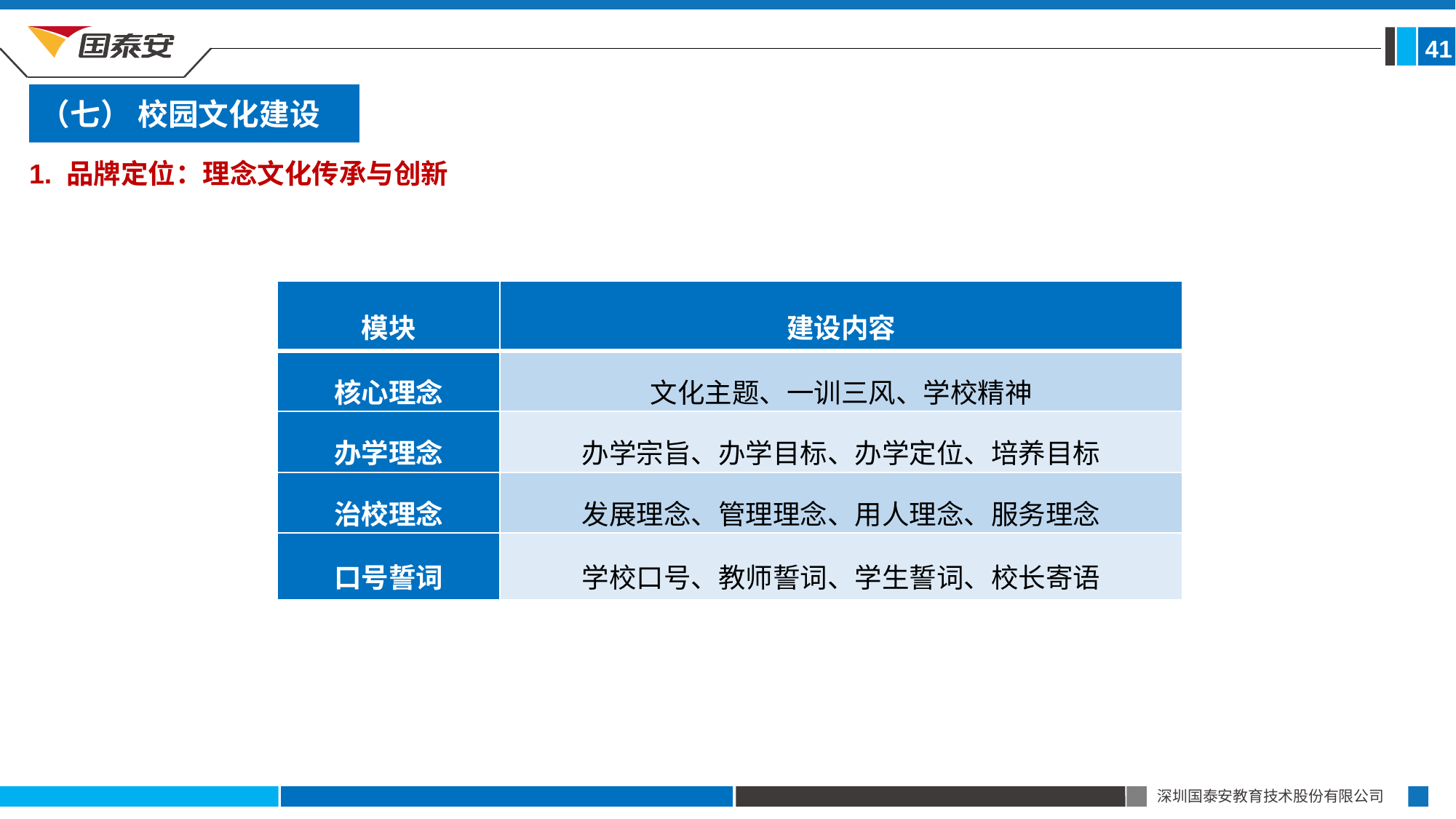

41
（七） 校园文化建设
1. 品牌定位：理念文化传承与创新
| 模块 | 建设内容 |
| --- | --- |
| 核心理念 | 文化主题、一训三风、学校精神 |
| 办学理念 | 办学宗旨、办学目标、办学定位、培养目标 |
| 治校理念 | 发展理念、管理理念、用人理念、服务理念 |
| 口号誓词 | 学校口号、教师誓词、学生誓词、校长寄语 |